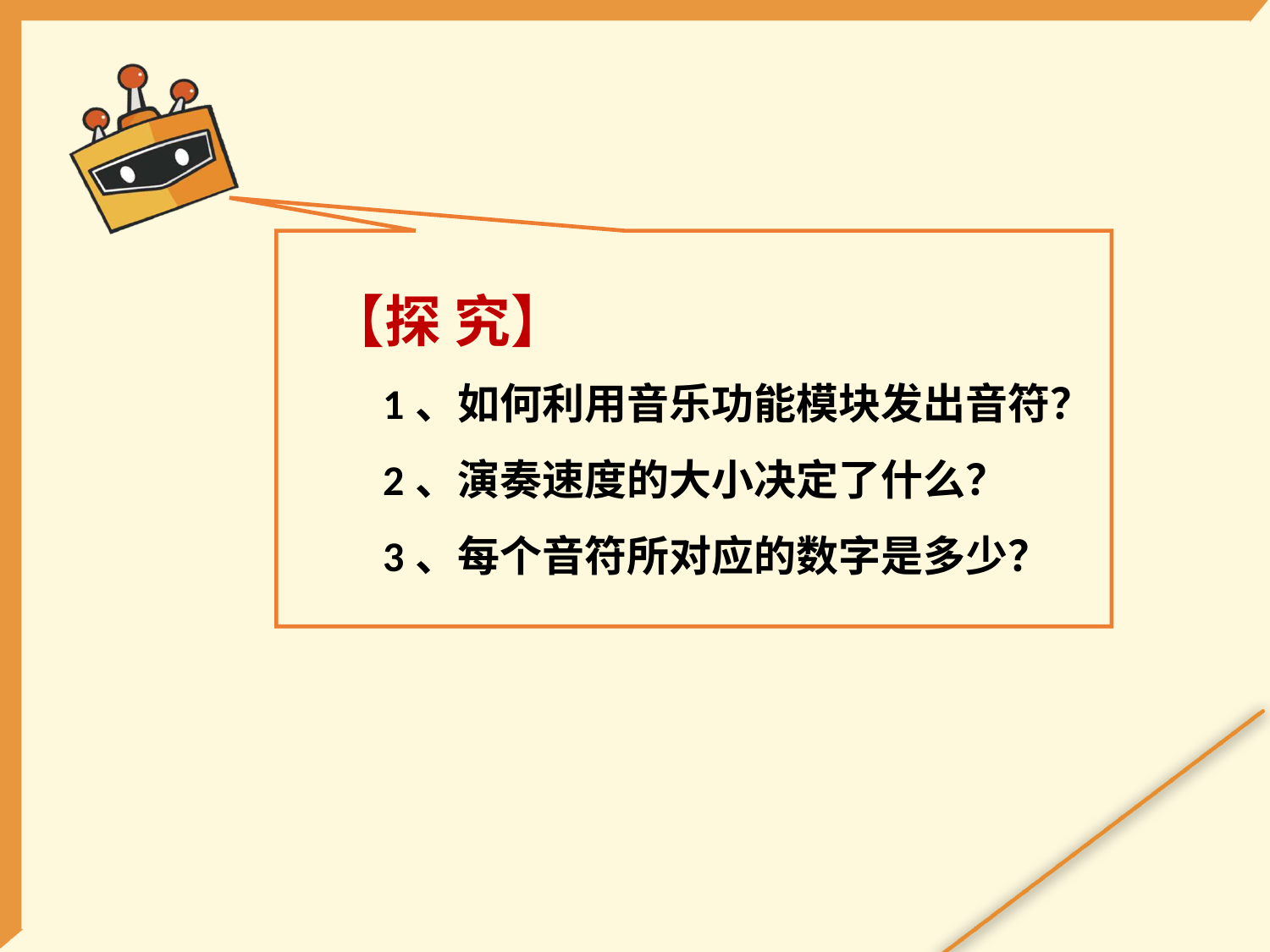

【探 究】
1、如何利用音乐功能模块发出音符？
2、演奏速度的大小决定了什么？
3、每个音符所对应的数字是多少？